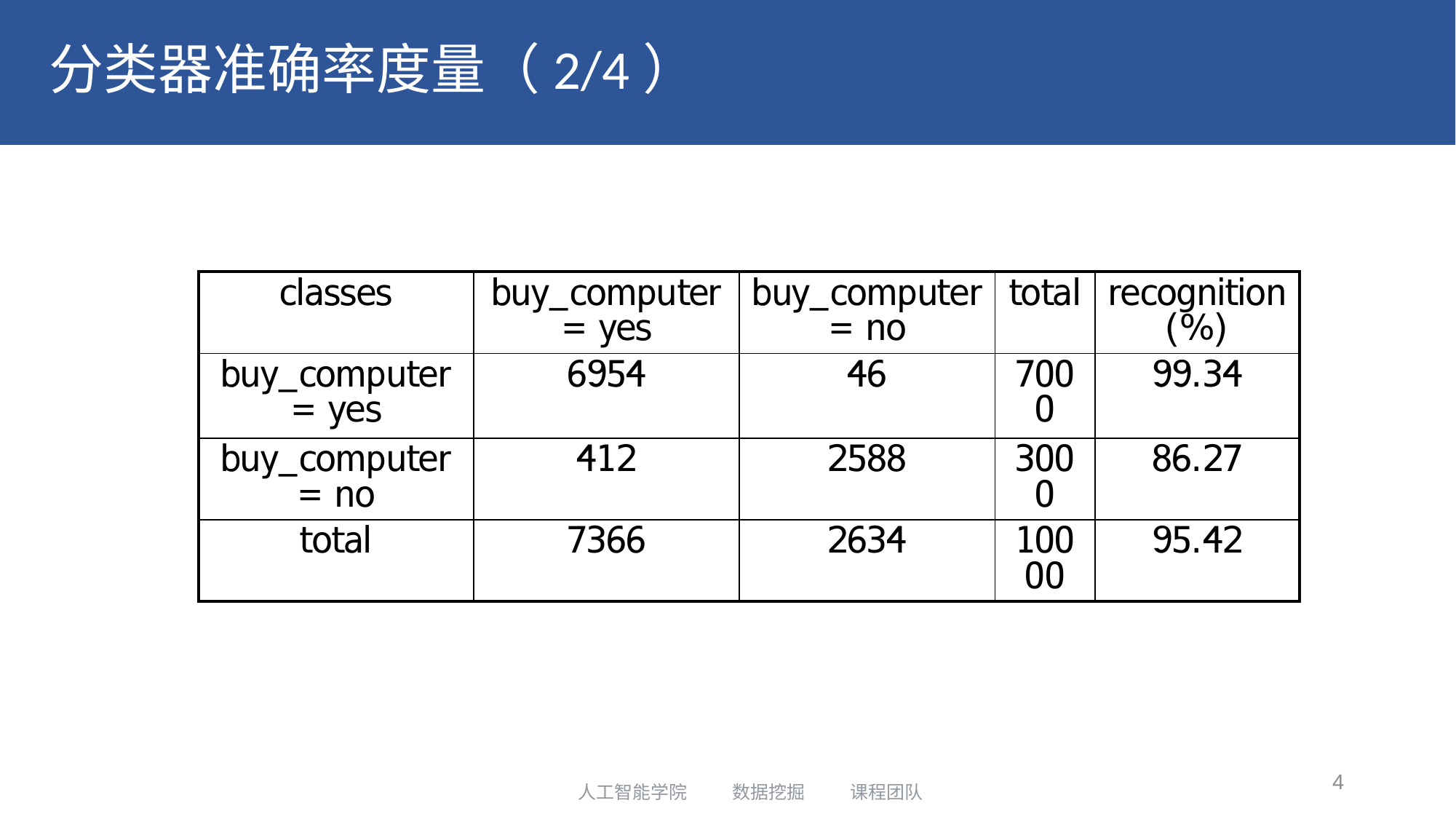

# 分类器准确率度量（2/4）
| classes | buy\_computer = yes | buy\_computer = no | total | recognition(%) |
| --- | --- | --- | --- | --- |
| buy\_computer = yes | 6954 | 46 | 7000 | 99.34 |
| buy\_computer = no | 412 | 2588 | 3000 | 86.27 |
| total | 7366 | 2634 | 10000 | 95.42 |
4
人工智能学院        数据挖掘        课程团队